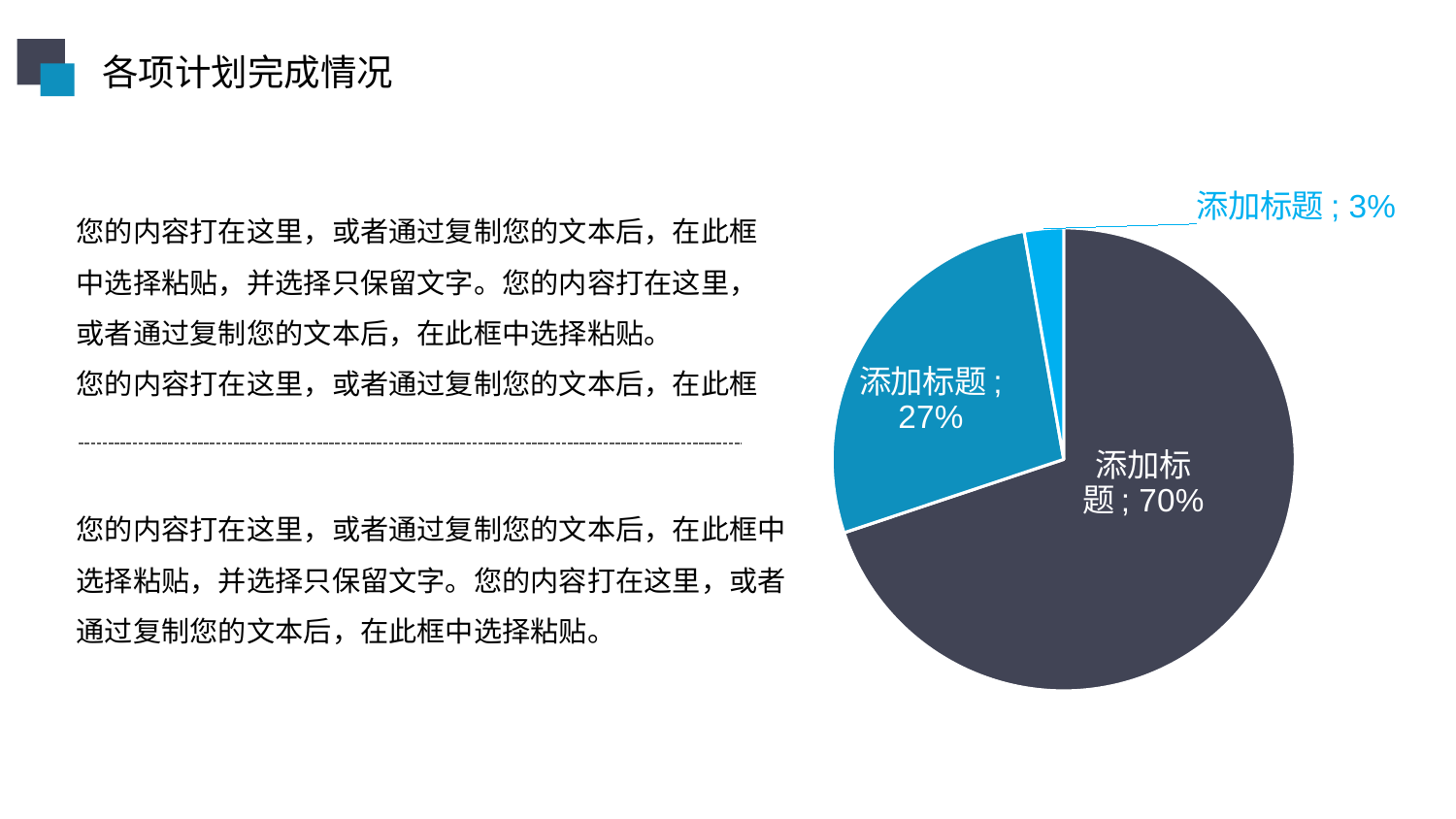

各项计划完成情况

### Chart

| Category | 销售额 |
|---|---|
| 添加标题 | 0.6986301369863014 |
| 添加标题 | 0.273972602739726 |
| 添加标题 | 0.0273972602739726 |
您的内容打在这里，或者通过复制您的文本后，在此框中选择粘贴，并选择只保留文字。您的内容打在这里，或者通过复制您的文本后，在此框中选择粘贴。
您的内容打在这里，或者通过复制您的文本后，在此框
您的内容打在这里，或者通过复制您的文本后，在此框中
选择粘贴，并选择只保留文字。您的内容打在这里，或者
通过复制您的文本后，在此框中选择粘贴。